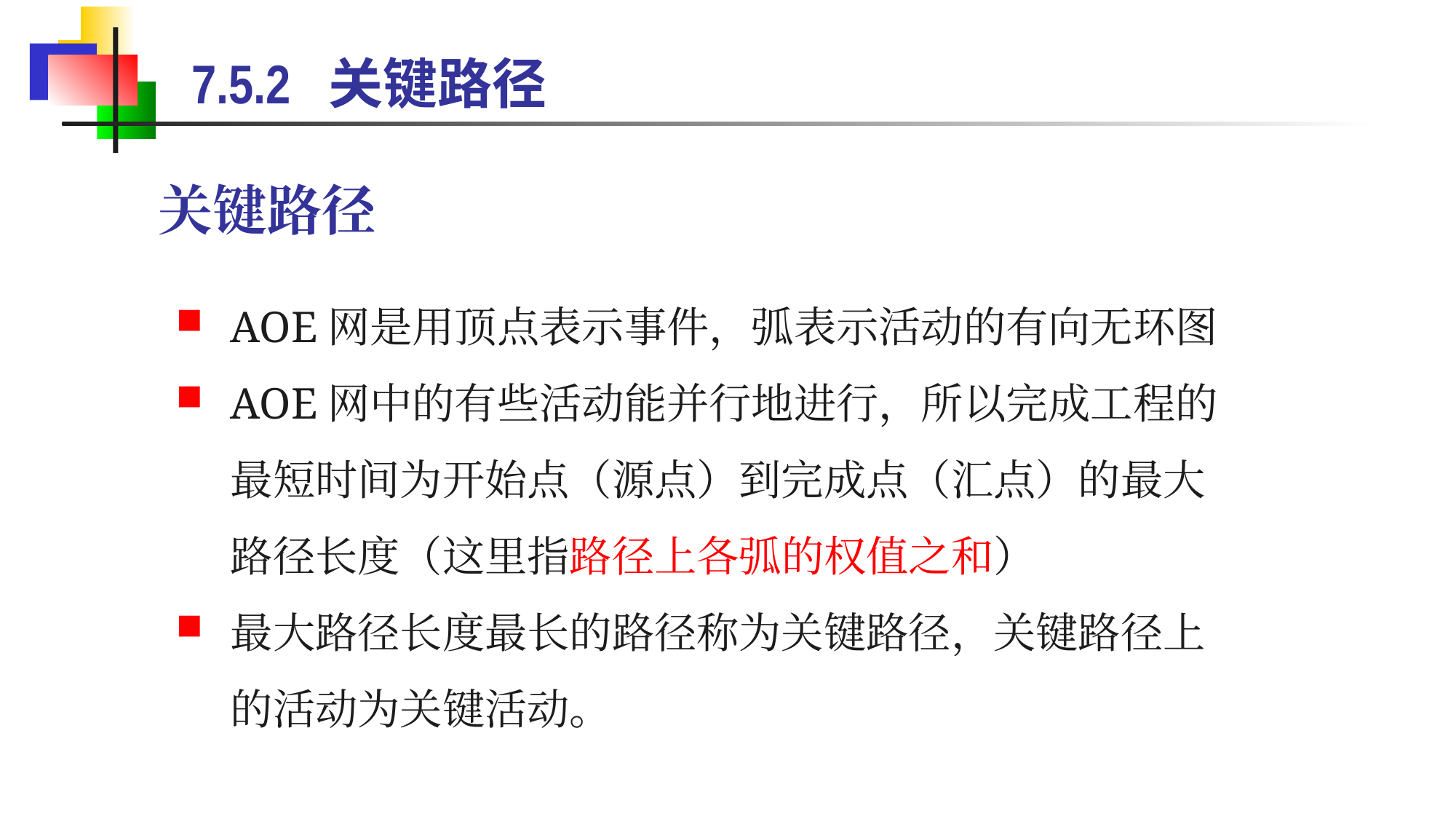

7.5.2  关键路径
关键路径
AOE网是用顶点表示事件，弧表示活动的有向无环图
AOE网中的有些活动能并行地进行，所以完成工程的最短时间为开始点（源点）到完成点（汇点）的最大路径长度（这里指路径上各弧的权值之和）
最大路径长度最长的路径称为关键路径，关键路径上的活动为关键活动。